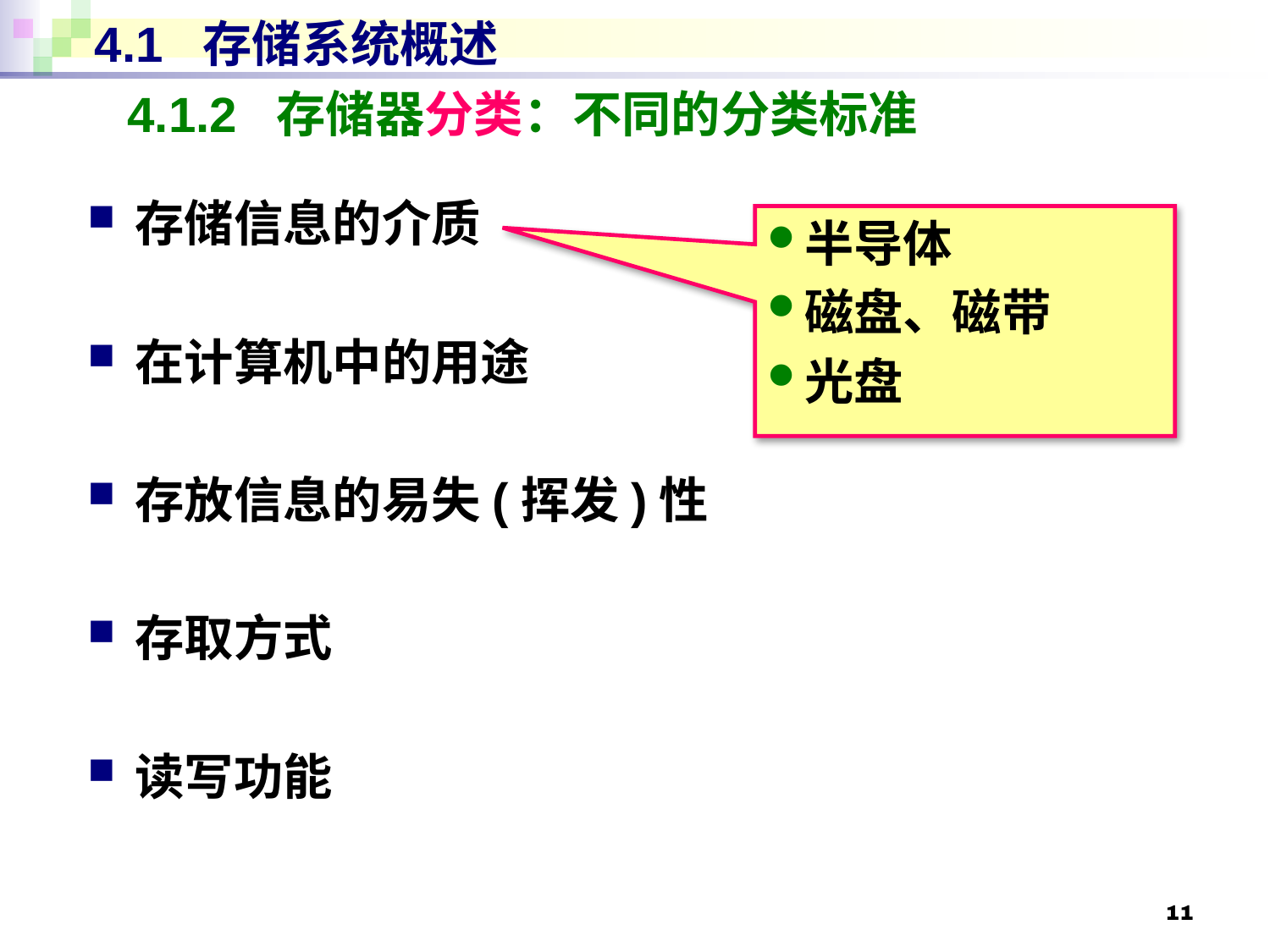

# 4.1  存储系统概述
4.1.2  存储器分类：不同的分类标准
存储信息的介质

在计算机中的用途

存放信息的易失(挥发)性

存取方式

读写功能
半导体
磁盘、磁带
光盘
11